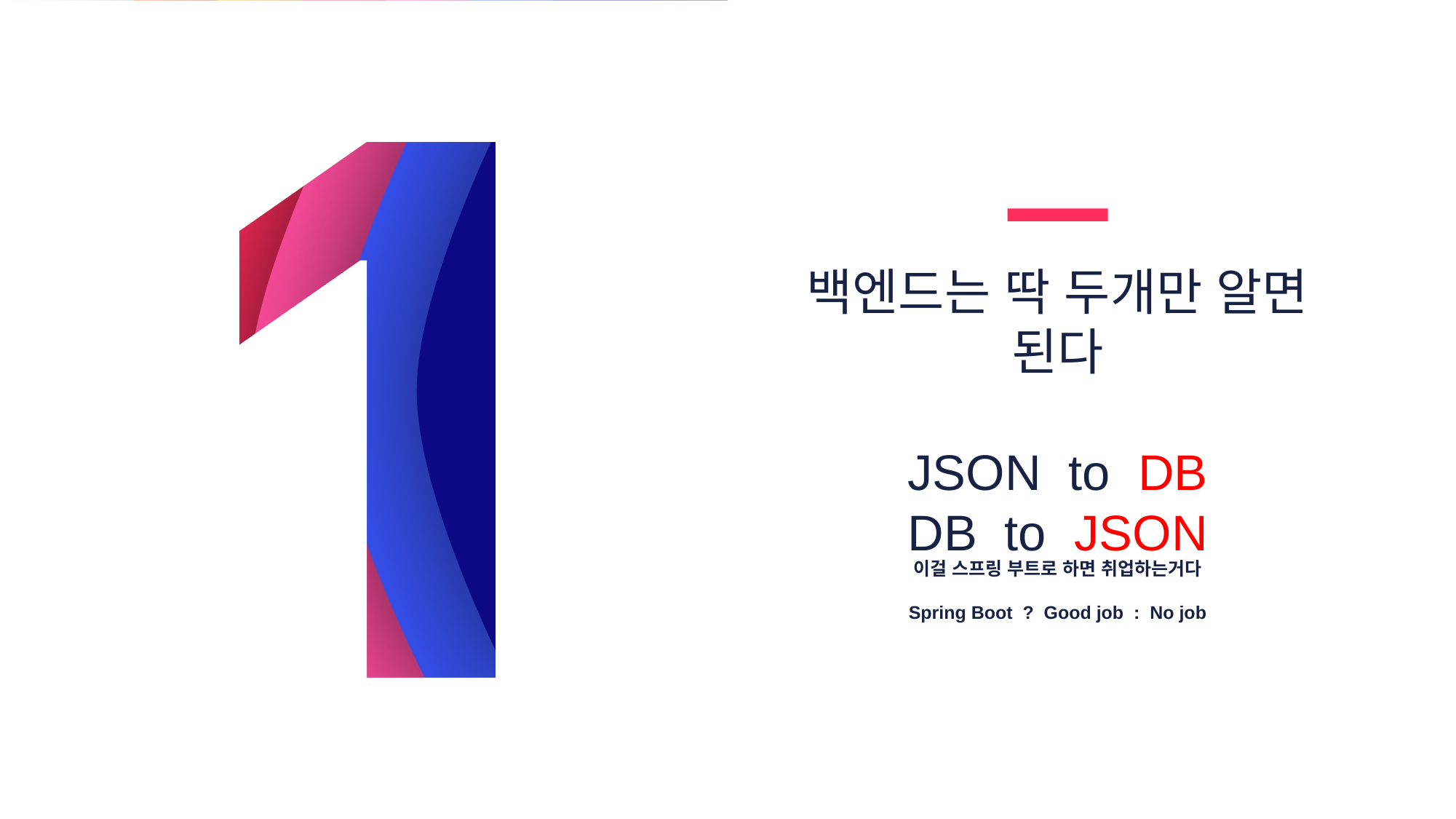

백엔드는 딱 두개만 알면 된다

JSON  to  DB
DB  to  JSON
이걸 스프링 부트로 하면 취업하는거다

Spring Boot  ?  Good job  :  No job